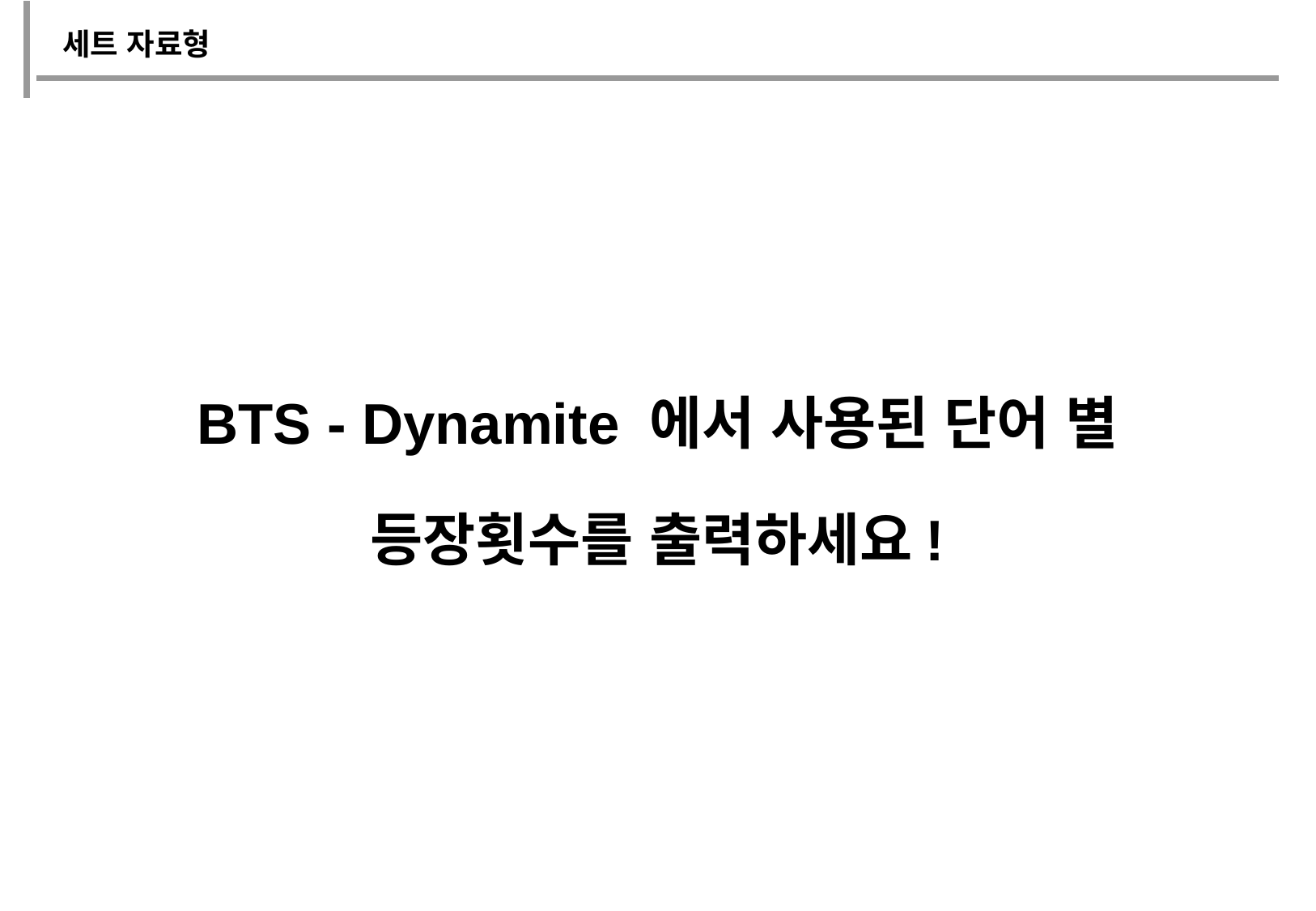

세트 자료형

BTS - Dynamite 에서 사용된 단어 별
등장횟수를 출력하세요!